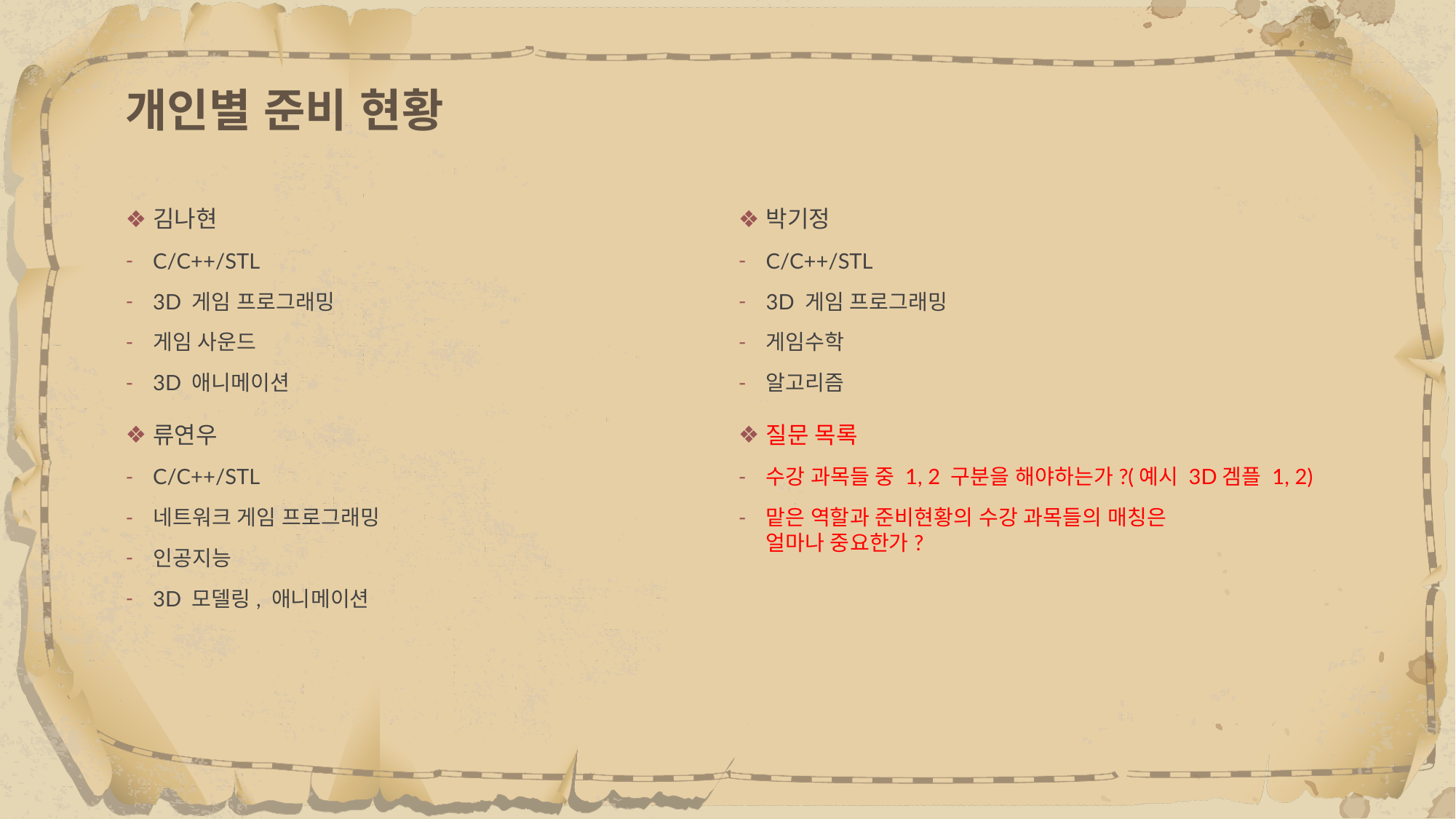

# 개인별 준비 현황
김나현
C/C++/STL
3D 게임 프로그래밍
게임 사운드
3D 애니메이션

박기정
C/C++/STL
3D 게임 프로그래밍
게임수학
알고리즘

류연우
C/C++/STL
네트워크 게임 프로그래밍
인공지능
3D 모델링, 애니메이션

질문 목록
수강 과목들 중 1, 2 구분을 해야하는가?(예시 3D겜플 1, 2)
맡은 역할과 준비현황의 수강 과목들의 매칭은
얼마나 중요한가?